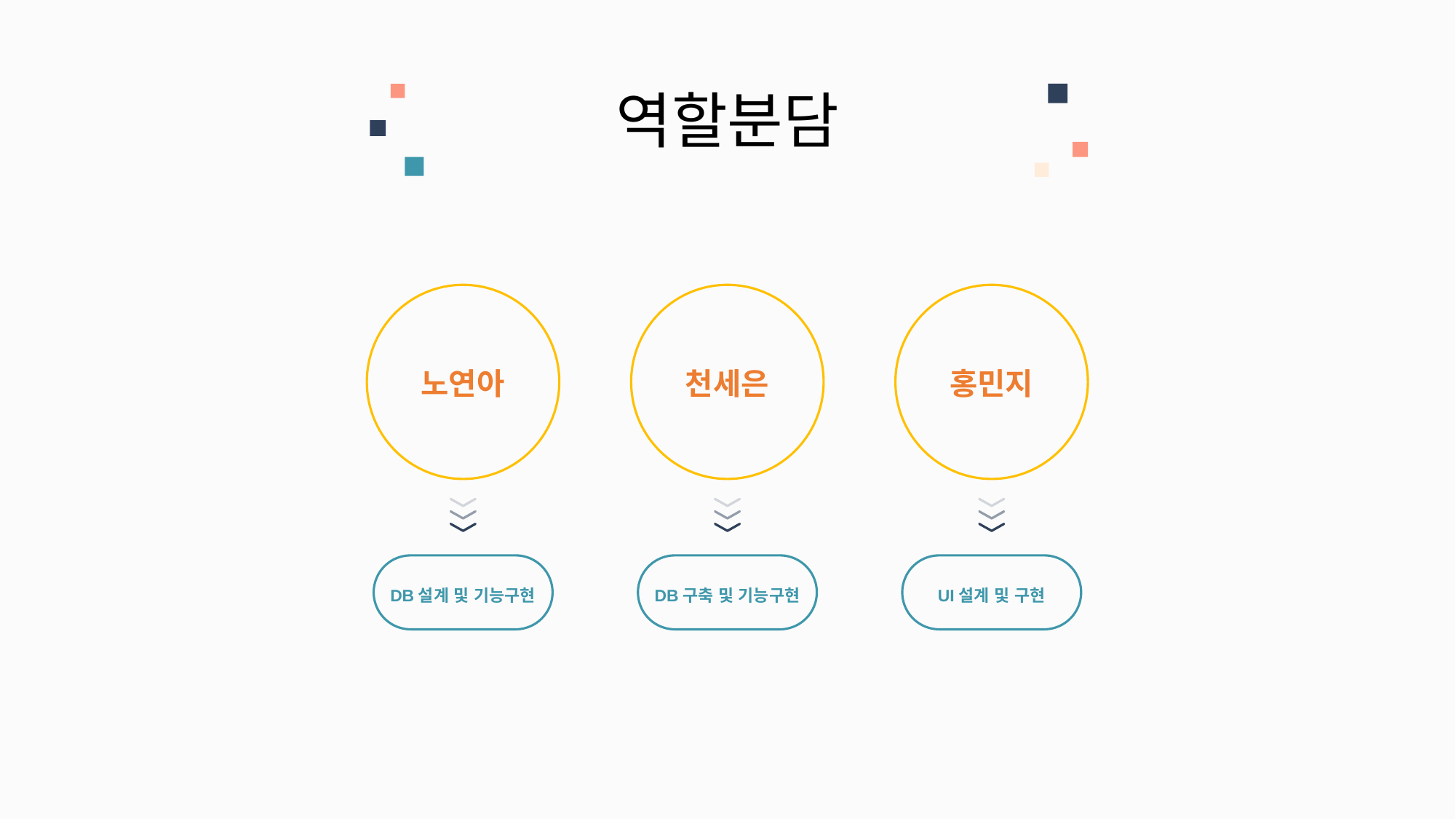

역할분담

노연아
천세은
홍민지

DB설계 및 기능구현
DB구축 및 기능구현
UI설계 및 구현